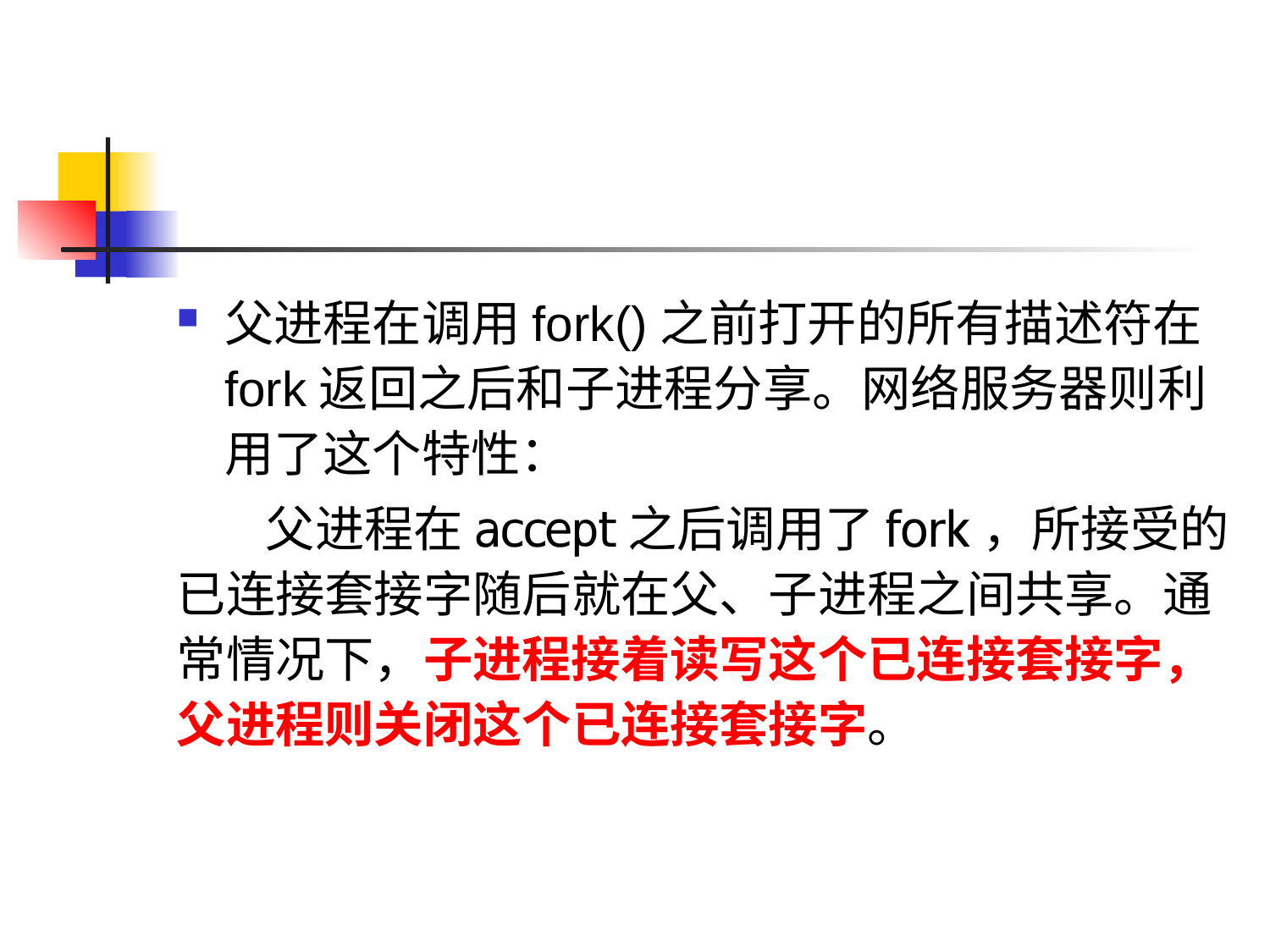

#
父进程在调用fork()之前打开的所有描述符在fork返回之后和子进程分享。网络服务器则利用了这个特性：
       父进程在accept之后调用了fork，所接受的已连接套接字随后就在父、子进程之间共享。通常情况下，子进程接着读写这个已连接套接字，父进程则关闭这个已连接套接字。